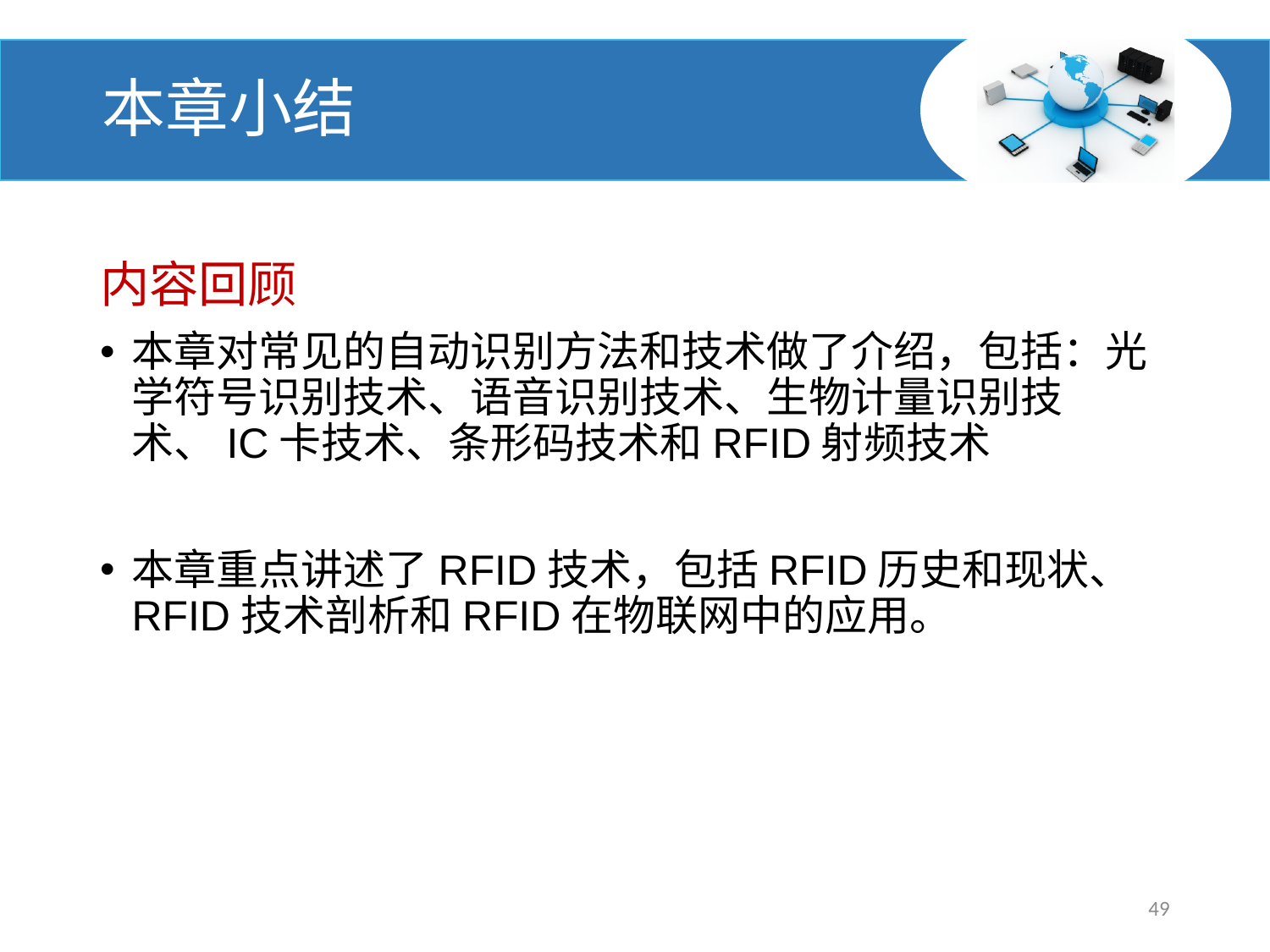

# 本章小结
内容回顾
本章对常见的自动识别方法和技术做了介绍，包括：光学符号识别技术、语音识别技术、生物计量识别技术、IC卡技术、条形码技术和RFID射频技术

本章重点讲述了RFID技术，包括RFID历史和现状、RFID技术剖析和RFID在物联网中的应用。

49